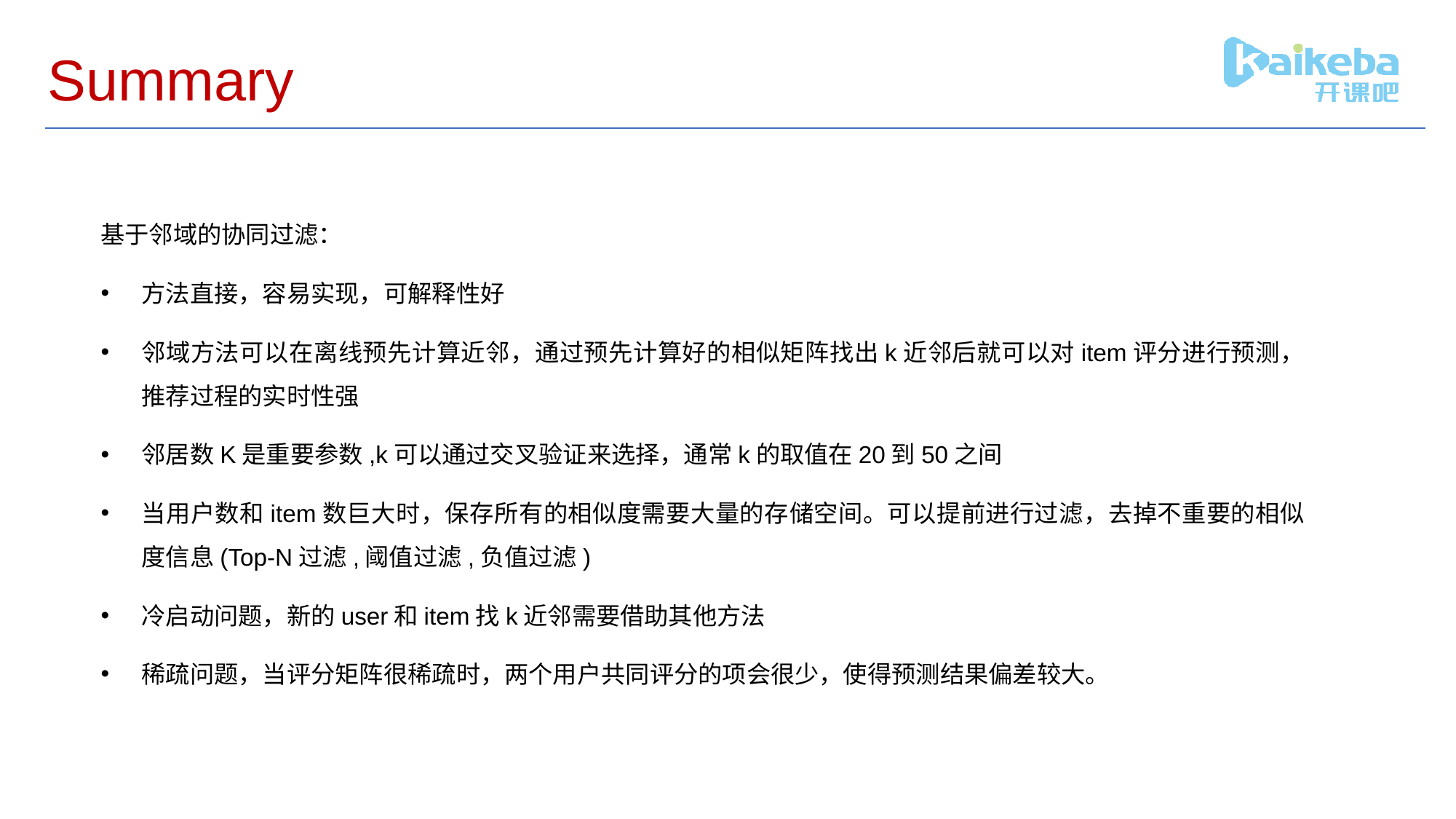

# Summary
基于邻域的协同过滤：
方法直接，容易实现，可解释性好
邻域方法可以在离线预先计算近邻，通过预先计算好的相似矩阵找出k近邻后就可以对item评分进行预测，推荐过程的实时性强
邻居数K是重要参数,k可以通过交叉验证来选择，通常k的取值在20到50之间
当用户数和item数巨大时，保存所有的相似度需要大量的存储空间。可以提前进行过滤，去掉不重要的相似度信息(Top-N过滤,阈值过滤,负值过滤)
冷启动问题，新的user和item找k近邻需要借助其他方法
稀疏问题，当评分矩阵很稀疏时，两个用户共同评分的项会很少，使得预测结果偏差较大。